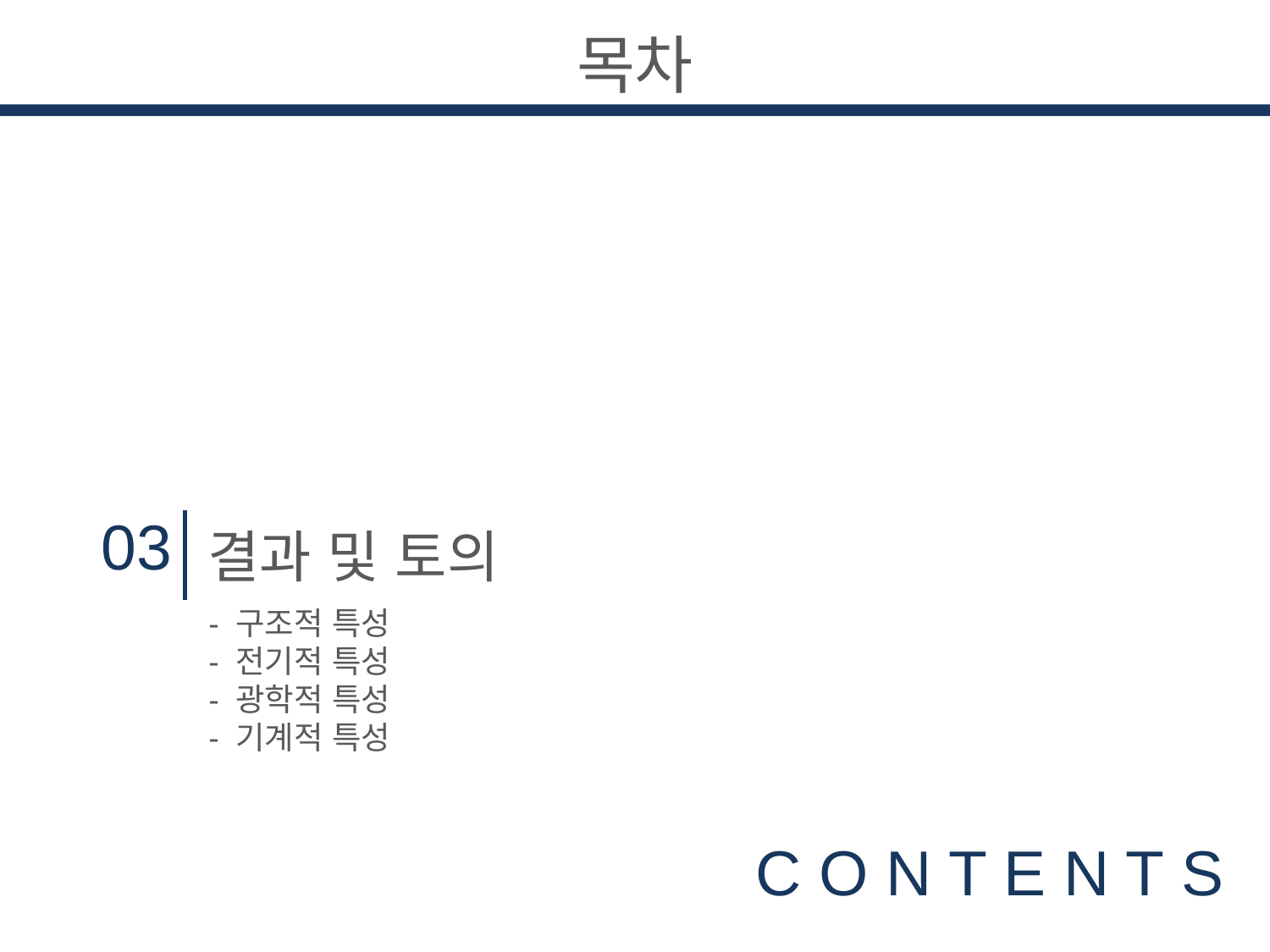

목차

03
결과 및 토의
- 구조적 특성
- 전기적 특성
- 광학적 특성
- 기계적 특성
C O N T E N T S